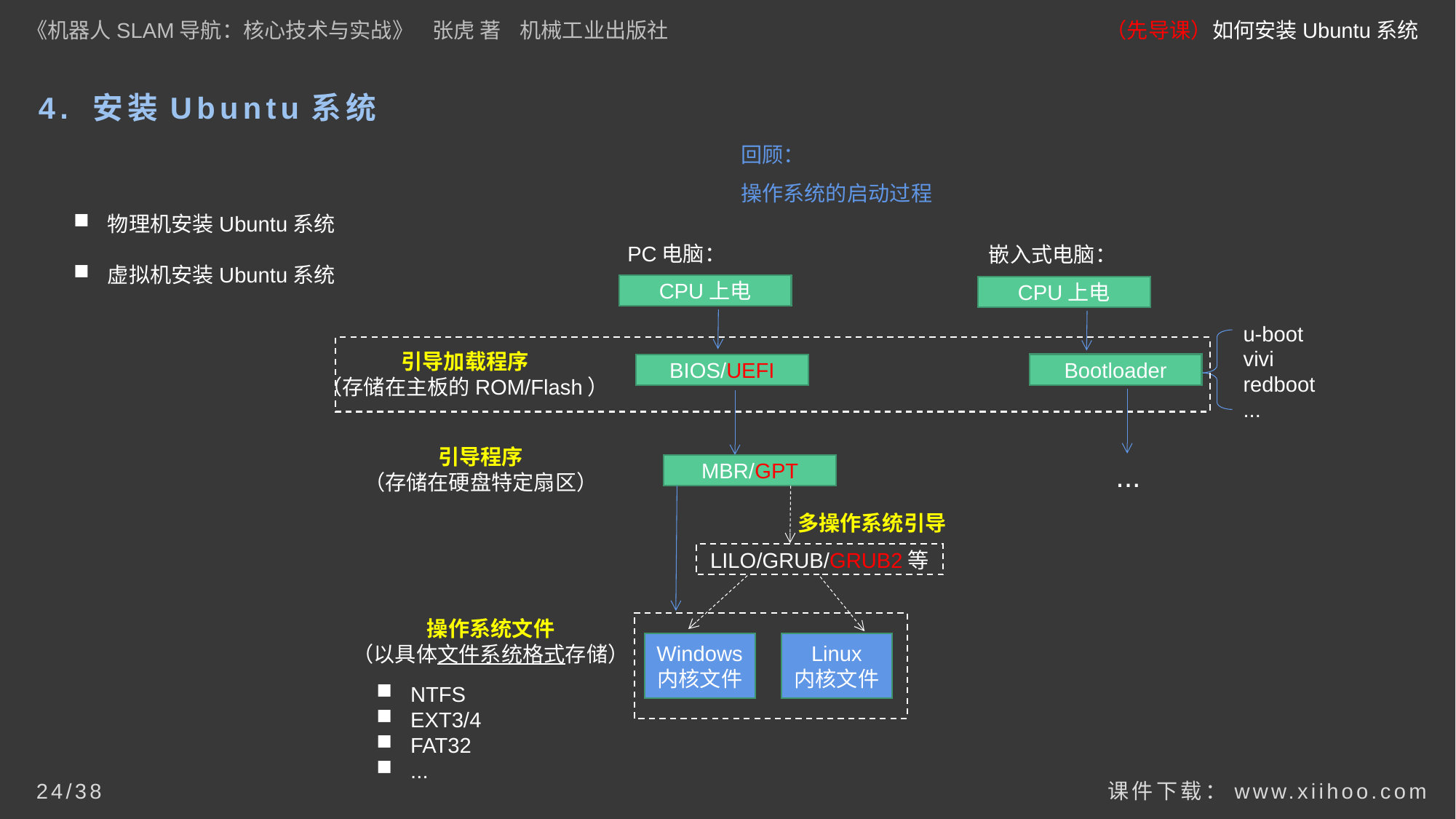

《机器人SLAM导航：核心技术与实战》    张虎 著    机械工业出版社
（先导课）如何安装Ubuntu系统
# 4. 安装Ubuntu系统
回顾：
操作系统的启动过程
物理机安装Ubuntu系统
虚拟机安装Ubuntu系统
PC电脑：
嵌入式电脑：
CPU上电
CPU上电
u-boot
vivi
redboot
...

引导加载程序
（存储在主板的ROM/Flash）
Bootloader
BIOS/UEFI
引导程序
（存储在硬盘特定扇区）
...
MBR/GPT
多操作系统引导
LILO/GRUB/GRUB2等
操作系统文件
（以具体文件系统格式存储）

Windows
内核文件
Linux
内核文件
NTFS
EXT3/4
FAT32
...
课件下载：www.xiihoo.com
24/38